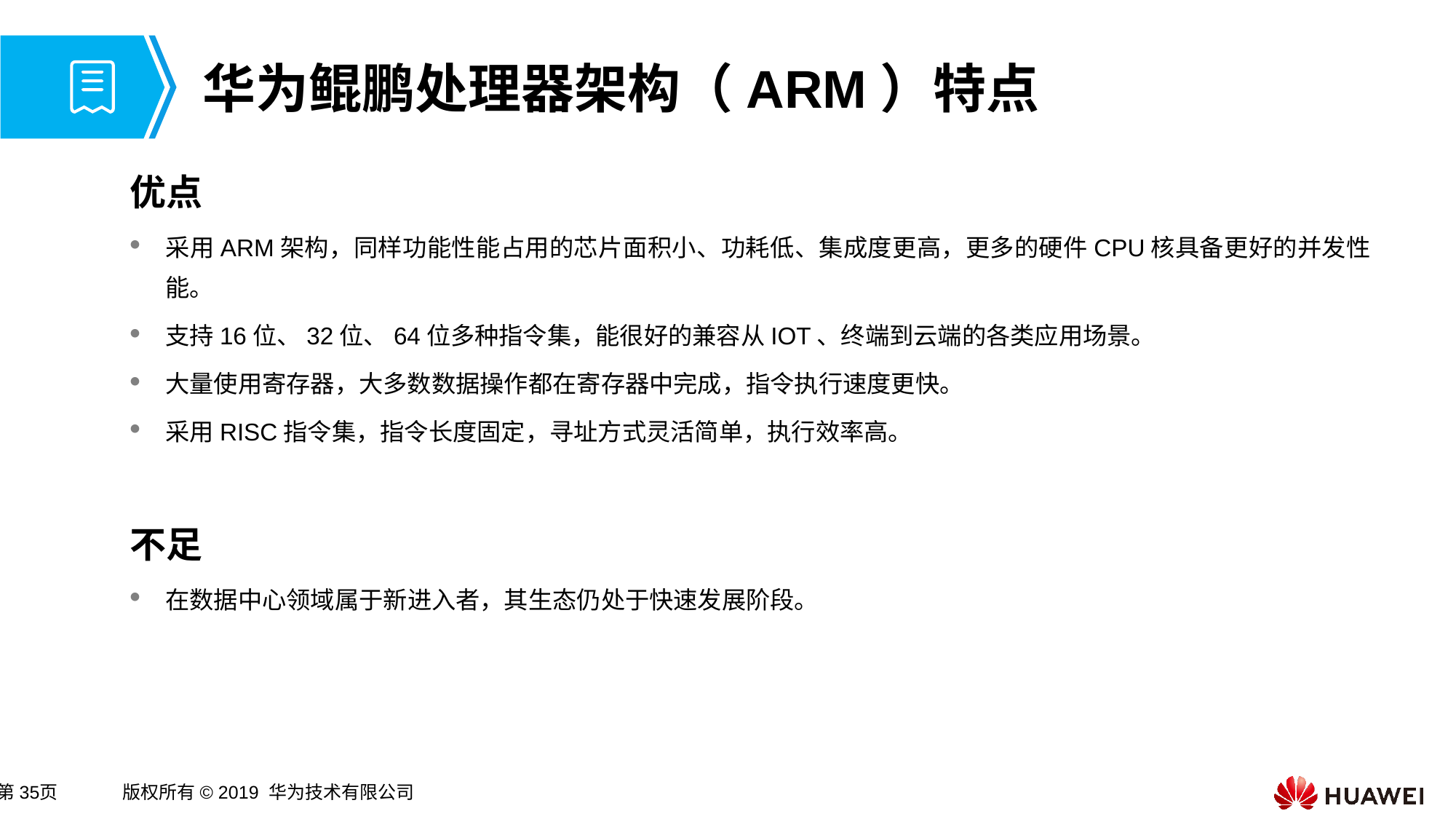

# 华为鲲鹏处理器架构（ARM）特点
优点
采用ARM架构，同样功能性能占用的芯片面积小、功耗低、集成度更高，更多的硬件CPU核具备更好的并发性能。
支持16位、32位、64位多种指令集，能很好的兼容从IOT、终端到云端的各类应用场景。
大量使用寄存器，大多数数据操作都在寄存器中完成，指令执行速度更快。
采用RISC指令集，指令长度固定，寻址方式灵活简单，执行效率高。

不足
在数据中心领域属于新进入者，其生态仍处于快速发展阶段。